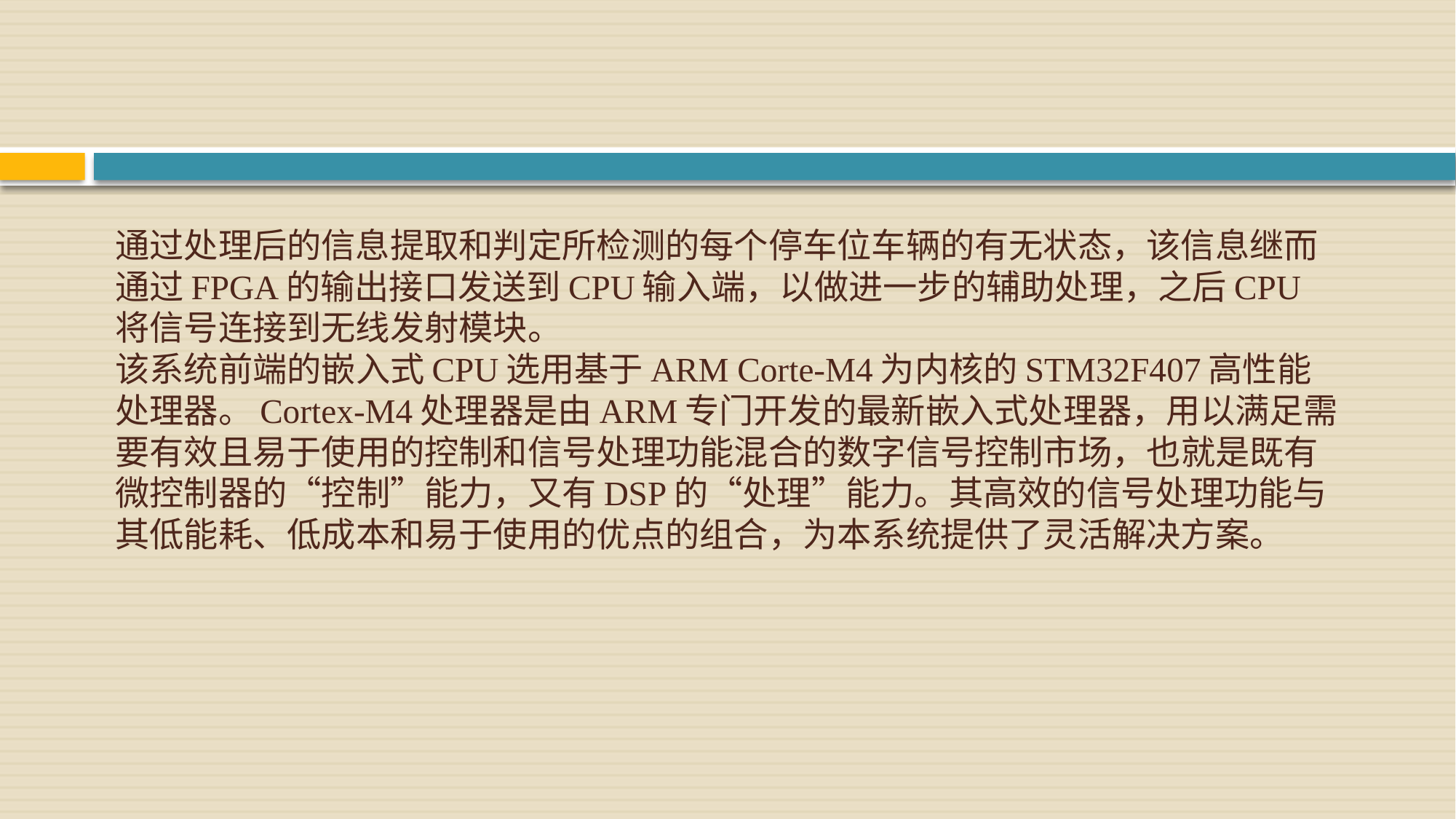

# 通过处理后的信息提取和判定所检测的每个停车位车辆的有无状态，该信息继而通过FPGA的输出接口发送到CPU输入端，以做进一步的辅助处理，之后CPU将信号连接到无线发射模块。 该系统前端的嵌入式CPU选用基于ARM Corte-M4为内核的STM32F407高性能处理器。Cortex-M4处理器是由ARM专门开发的最新嵌入式处理器，用以满足需要有效且易于使用的控制和信号处理功能混合的数字信号控制市场，也就是既有微控制器的“控制”能力，又有DSP的“处理”能力。其高效的信号处理功能与其低能耗、低成本和易于使用的优点的组合，为本系统提供了灵活解决方案。